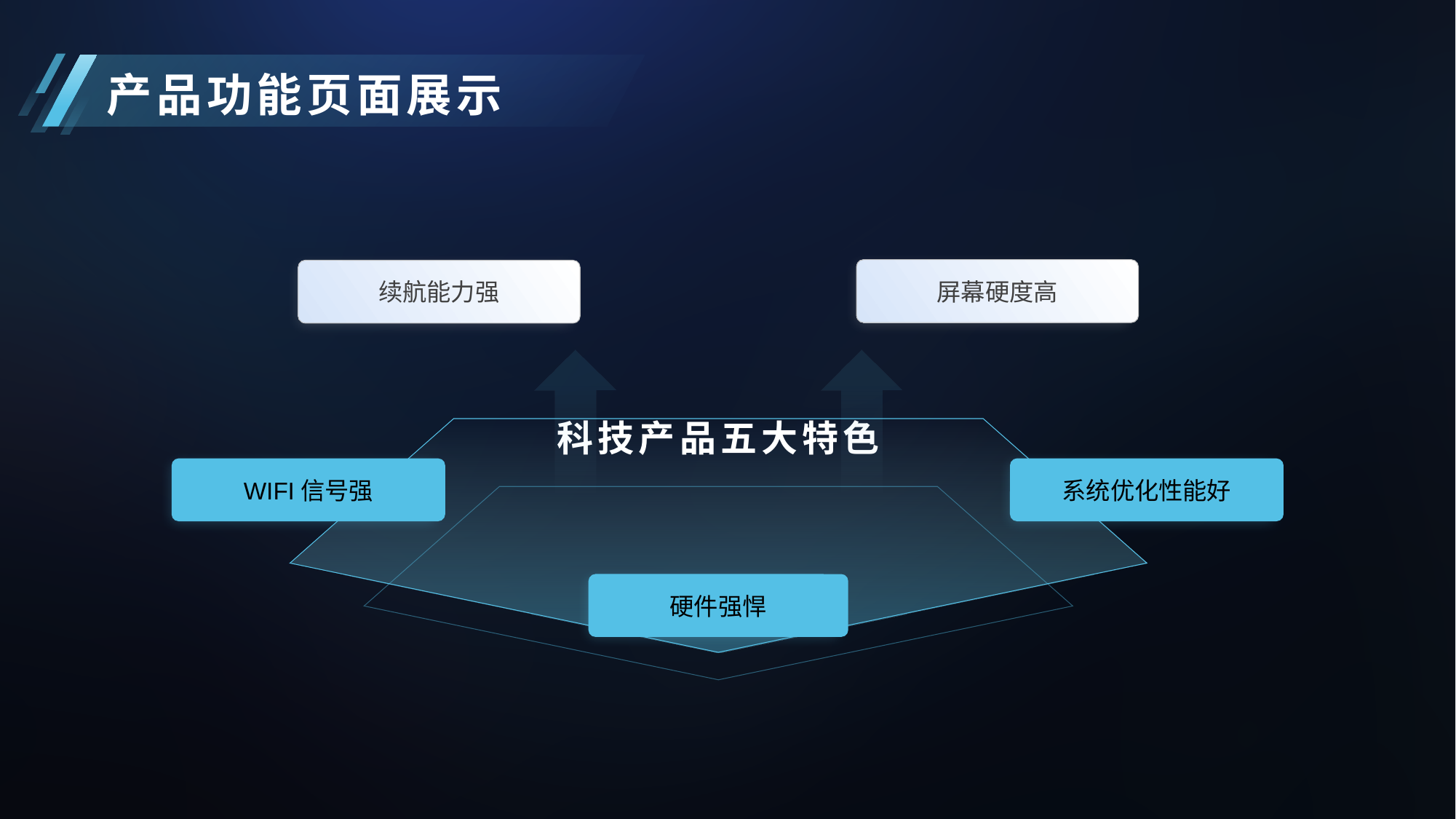

产品功能页面展示
屏幕硬度高
续航能力强

科技产品五大特色

WIFI信号强
系统优化性能好

硬件强悍